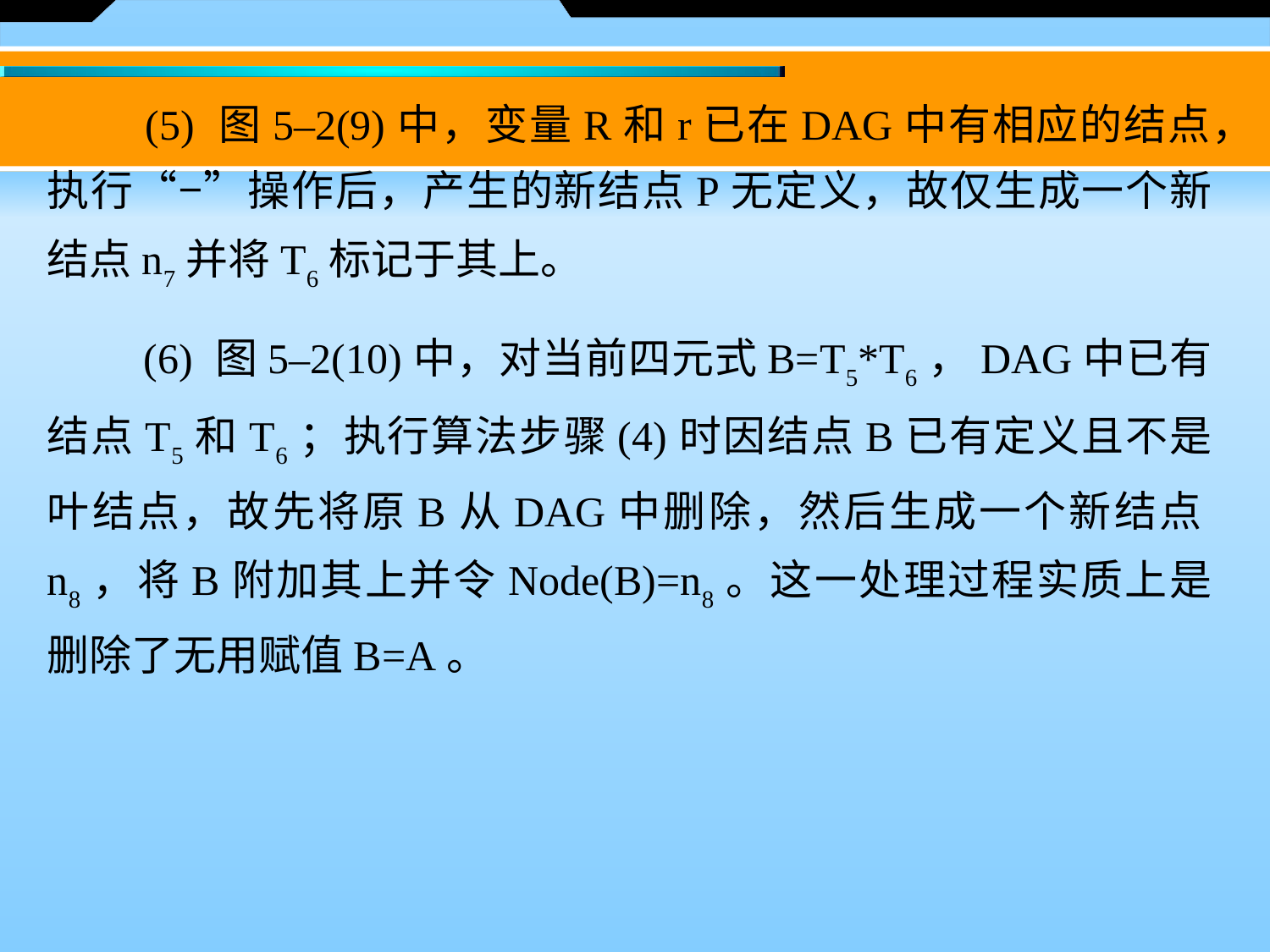

(5) 图5–2(9)中，变量R和r已在DAG中有相应的结点，执行“−”操作后，产生的新结点P无定义，故仅生成一个新结点n7并将T6标记于其上。
　　(6) 图5–2(10)中，对当前四元式B=T5*T6，DAG中已有结点T5和T6；执行算法步骤(4)时因结点B已有定义且不是叶结点，故先将原B从DAG中删除，然后生成一个新结点n8，将B附加其上并令Node(B)=n8。这一处理过程实质上是删除了无用赋值B=A。